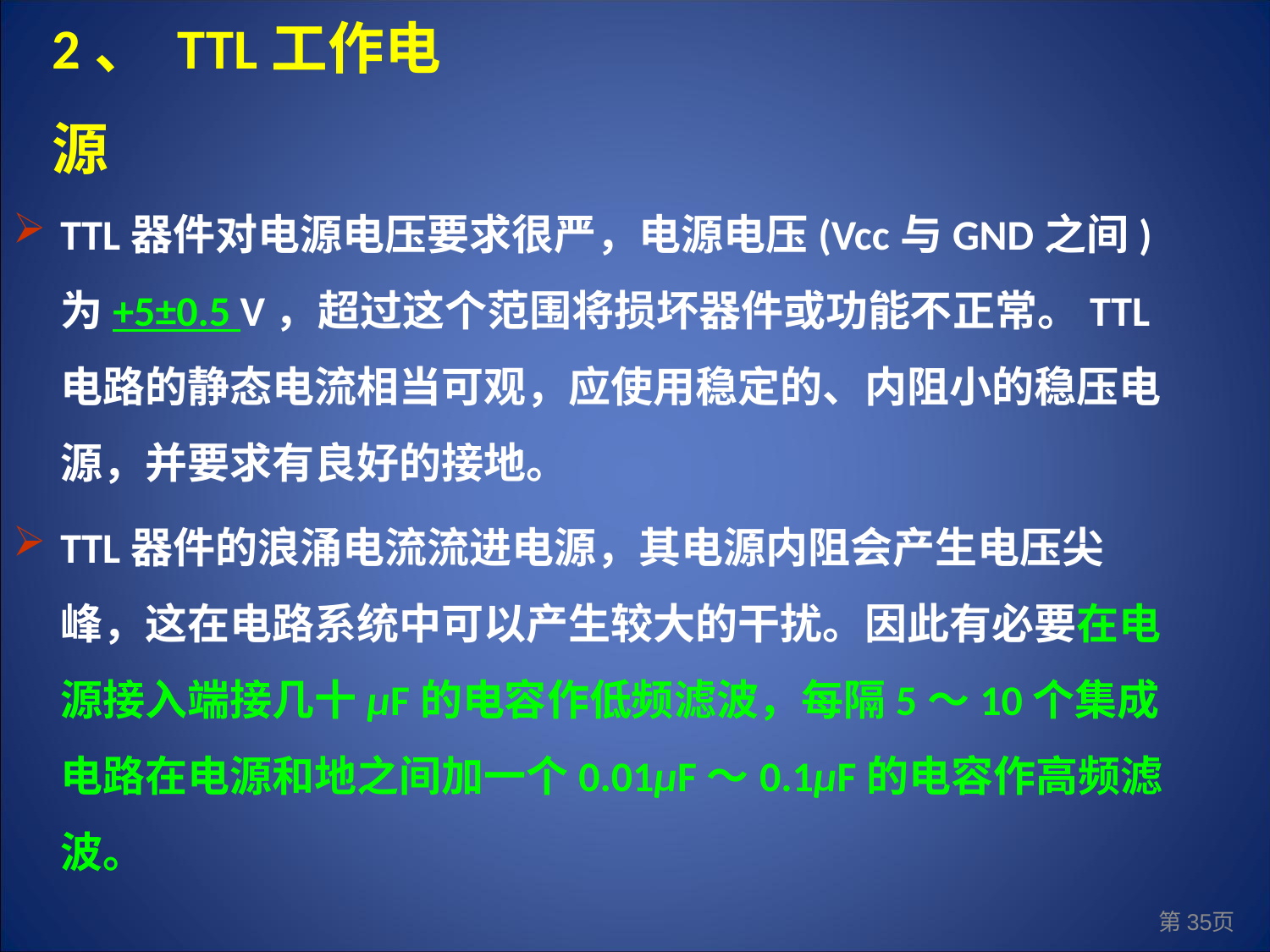

2、 TTL工作电源
TTL器件对电源电压要求很严，电源电压(Vcc与GND之间)为+5±0.5 V，超过这个范围将损坏器件或功能不正常。TTL电路的静态电流相当可观，应使用稳定的、内阻小的稳压电源，并要求有良好的接地。
TTL器件的浪涌电流流进电源，其电源内阻会产生电压尖峰，这在电路系统中可以产生较大的干扰。因此有必要在电源接入端接几十μF的电容作低频滤波，每隔5～10个集成电路在电源和地之间加一个0.01μF～0.1μF的电容作高频滤波。